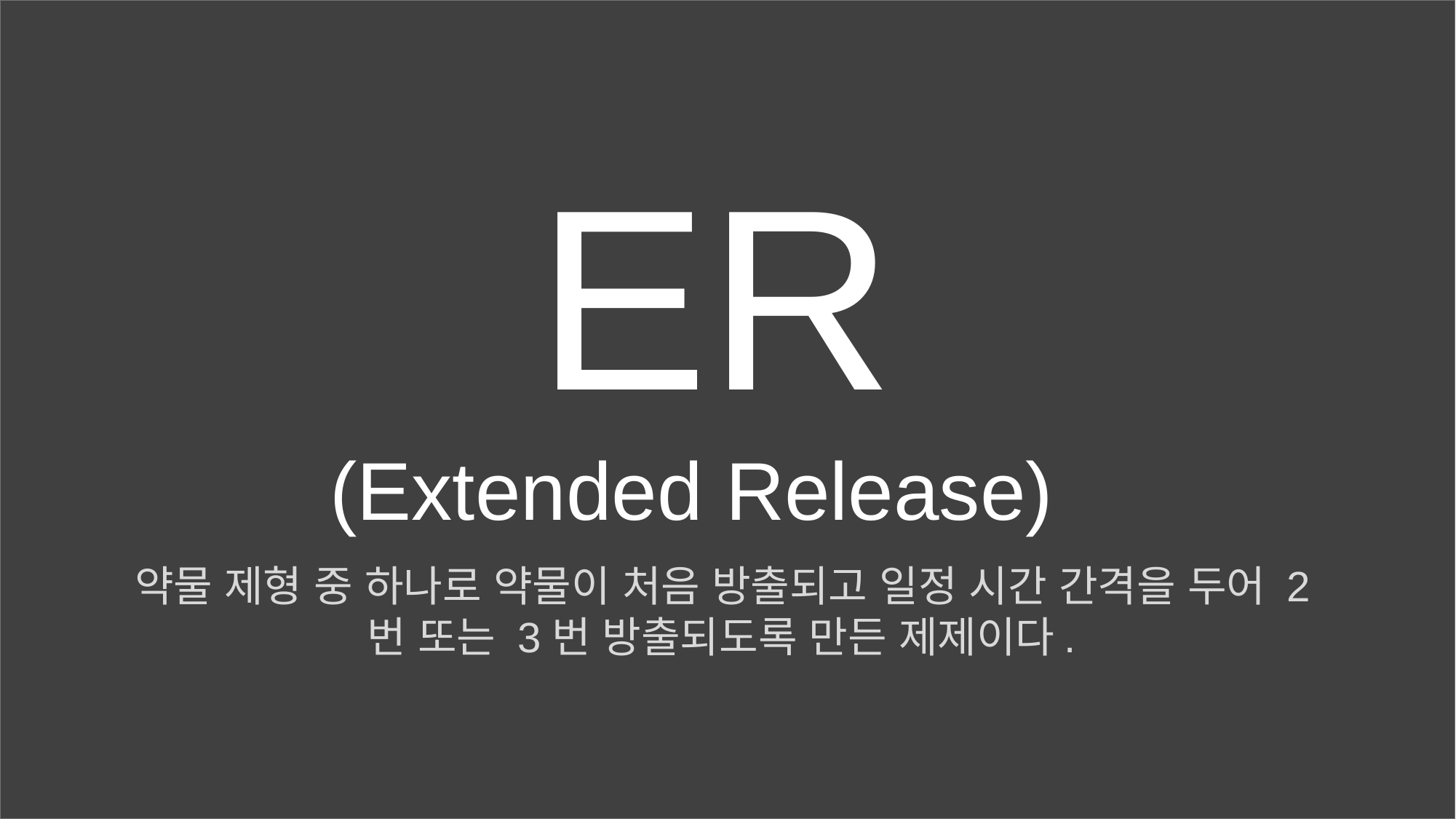

ER
(Extended Release)
약물 제형 중 하나로 약물이 처음 방출되고 일정 시간 간격을 두어 2번 또는 3번 방출되도록 만든 제제이다.